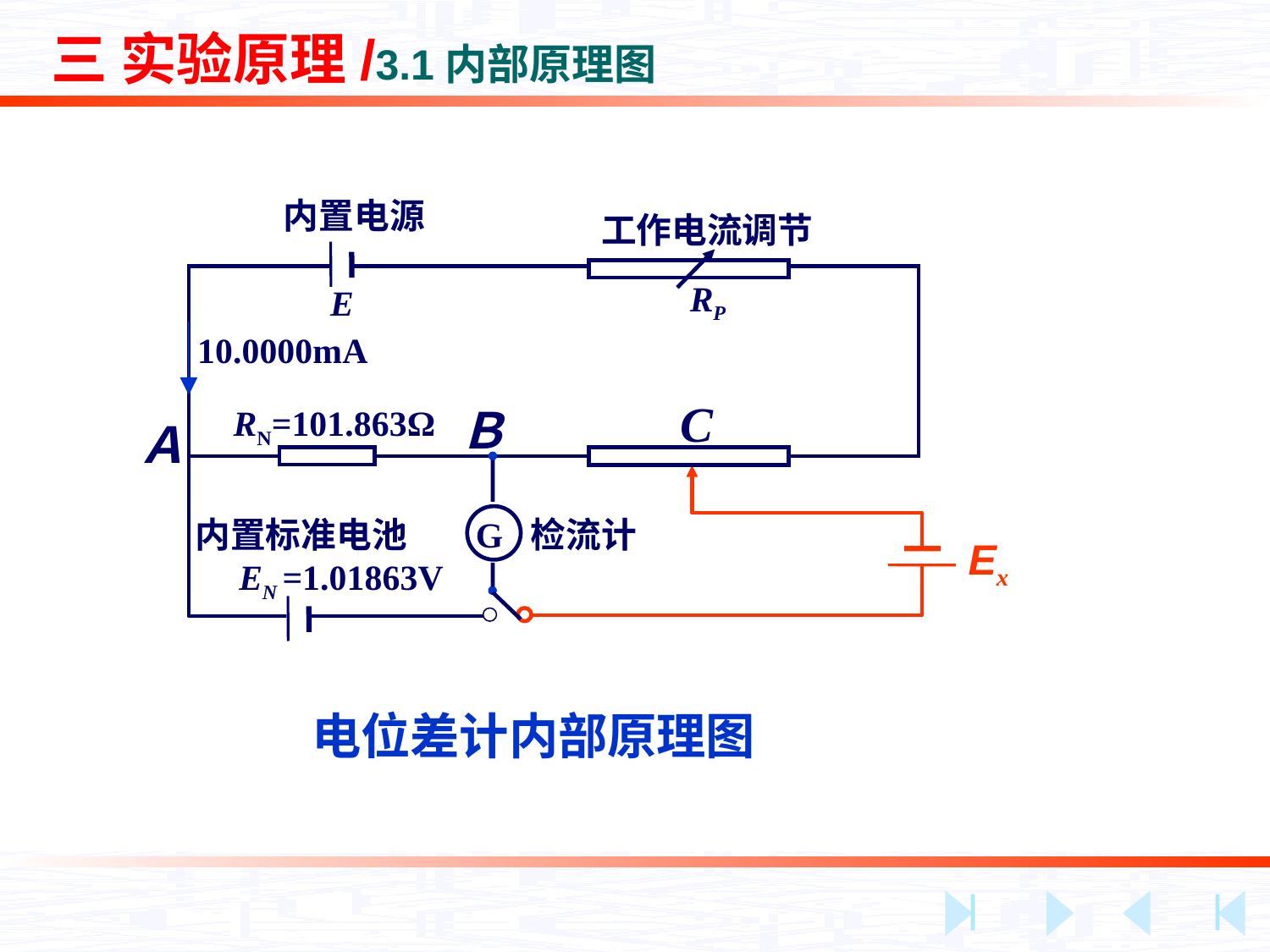

三 实验原理/3.1内部原理图
内置电源
工作电流调节

RP
E
10.0000mA

C
Ｂ
RN=101.863Ω
Ａ

检流计
内置标准电池
　EN =1.01863V
G

Ex

电位差计内部原理图